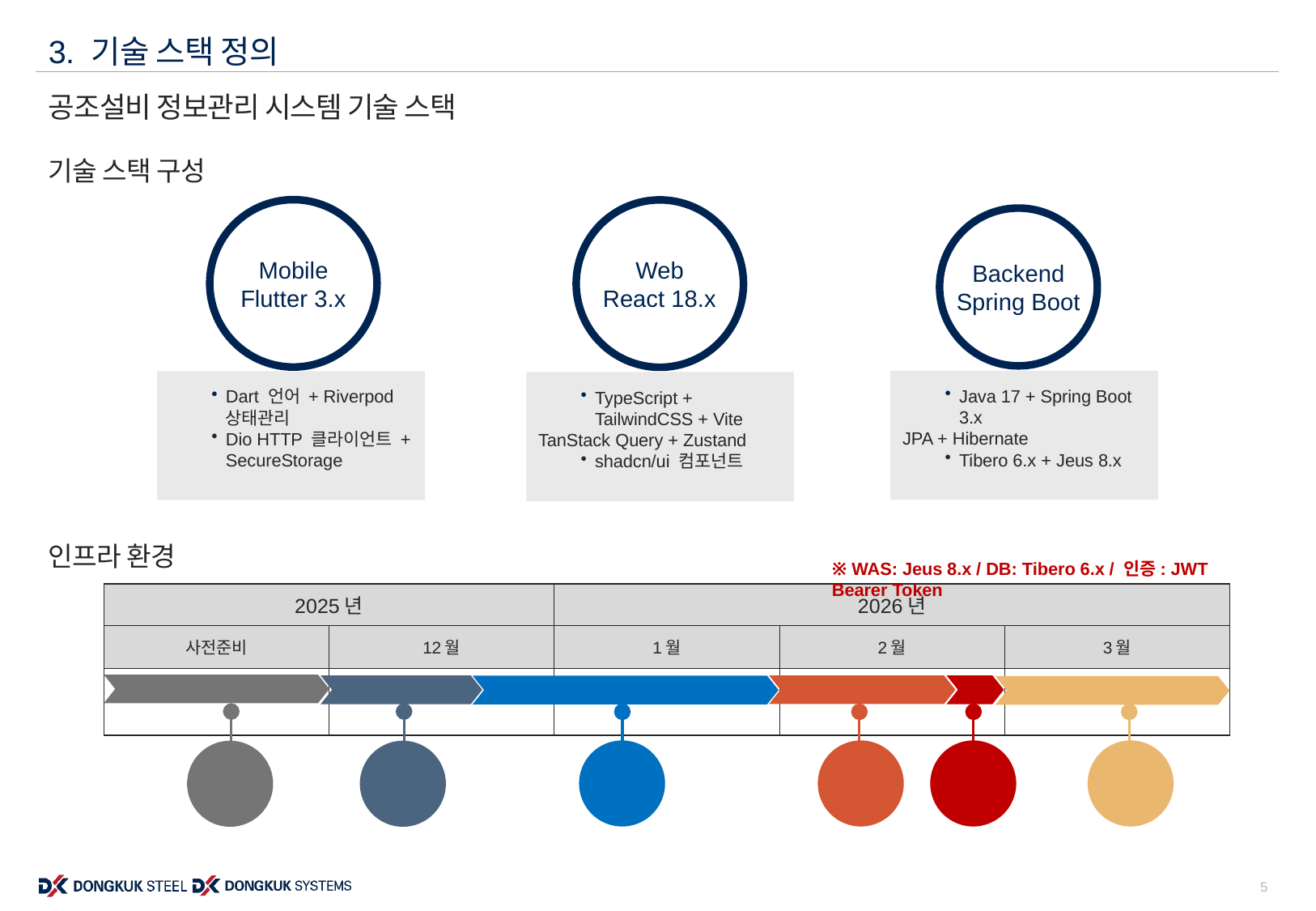

3. 기술 스택 정의
# 공조설비 정보관리 시스템 기술 스택
기술 스택 구성
Mobile
Flutter 3.x
Web
React 18.x
Backend
Spring Boot
Java 17 + Spring Boot 3.x
JPA + Hibernate
Tibero 6.x + Jeus 8.x
Dart 언어 + Riverpod 상태관리
Dio HTTP 클라이언트 + SecureStorage
TypeScript + TailwindCSS + Vite
TanStack Query + Zustand
shadcn/ui 컴포넌트
인프라 환경
※ WAS: Jeus 8.x / DB: Tibero 6.x / 인증: JWT Bearer Token
| 2025년 |  | 2026년 |  |  |
| --- | --- | --- | --- | --- |
| 사전준비 | 12월 | 1월 | 2월 | 3월 |
|  |  |  |  |  |

5